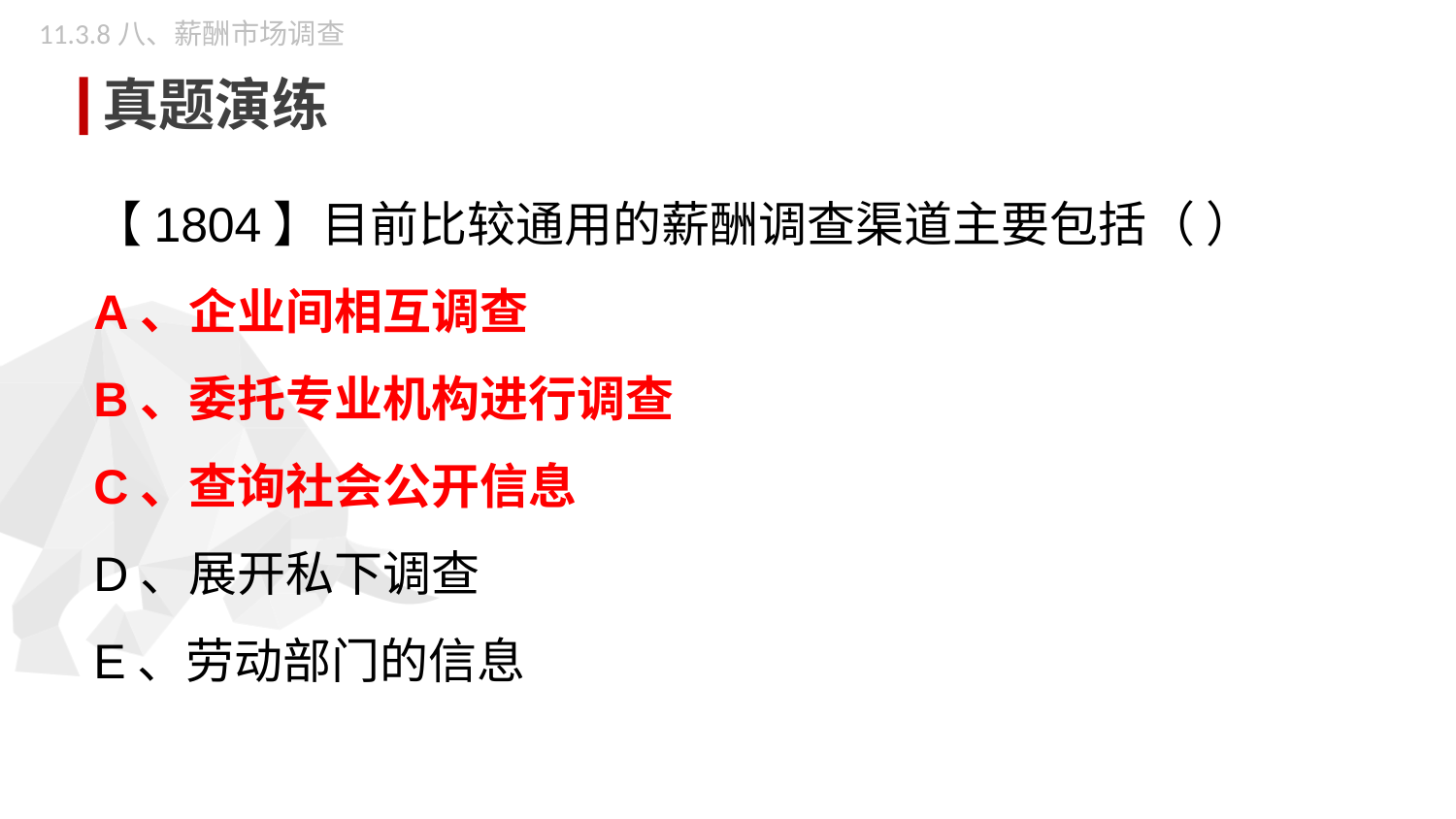

11.3.8八、薪酬市场调查

真题演练
【1804】目前比较通用的薪酬调查渠道主要包括（ ）
A、企业间相互调查
B、委托专业机构进行调查
C、查询社会公开信息
D、展开私下调查
E、劳动部门的信息